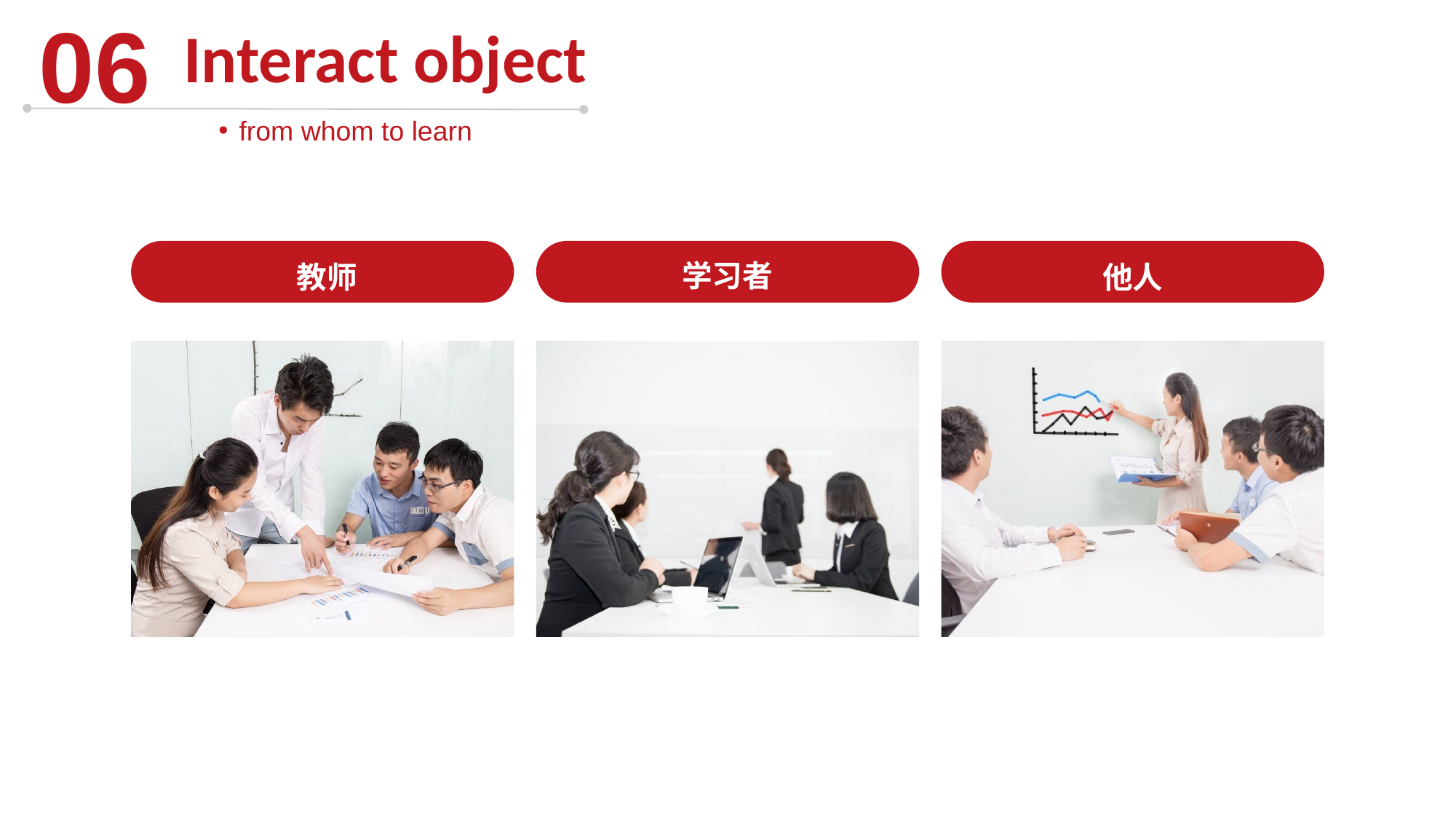

06
Interact object

from whom to learn

学习者
教师
他人